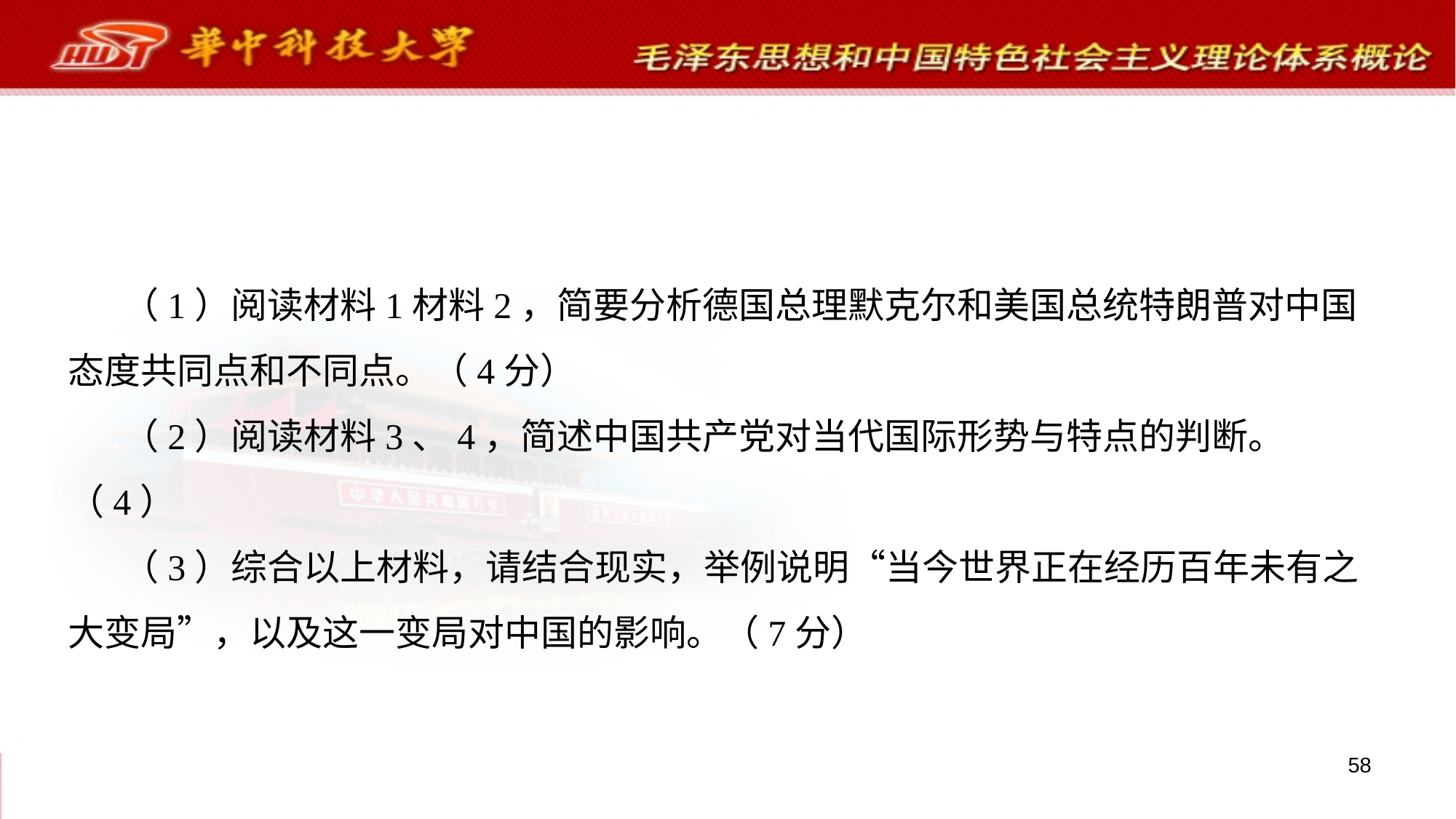

（1）阅读材料1材料2，简要分析德国总理默克尔和美国总统特朗普对中国态度共同点和不同点。（4分）
（2）阅读材料3、4，简述中国共产党对当代国际形势与特点的判断。（4）
（3）综合以上材料，请结合现实，举例说明“当今世界正在经历百年未有之大变局”，以及这一变局对中国的影响。（7分）
58